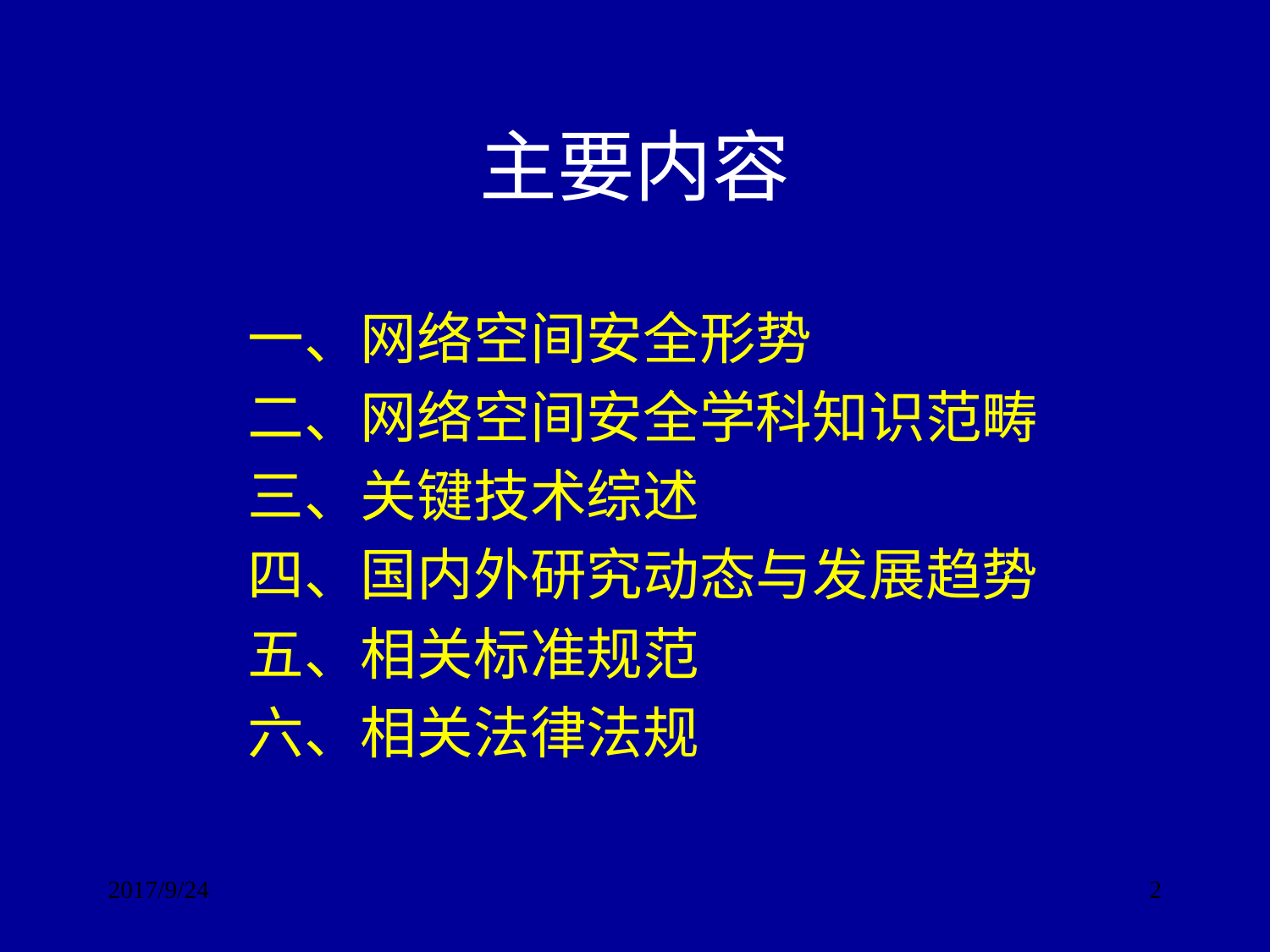

# 主要内容
一、网络空间安全形势
二、网络空间安全学科知识范畴
三、关键技术综述
四、国内外研究动态与发展趋势
五、相关标准规范
六、相关法律法规
2017/9/24
2